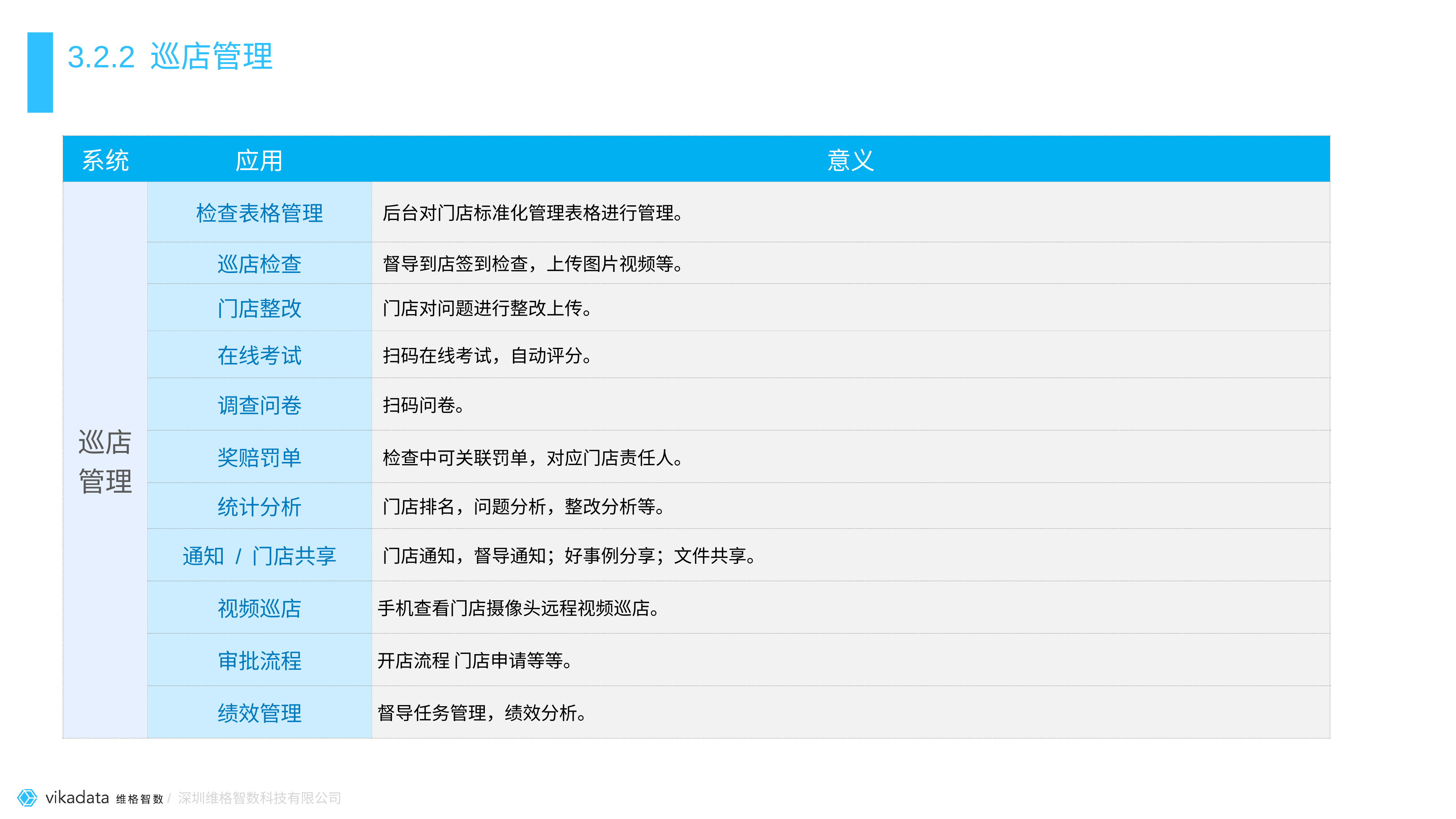

# 3.2.2 巡店管理

| 系统 | 应用 | 意义 |
| --- | --- | --- |
| 巡店管理 | 检查表格管理 | 后台对门店标准化管理表格进行管理。 |
|  | 巡店检查 | 督导到店签到检查，上传图片视频等。 |
|  | 门店整改 | 门店对问题进行整改上传。 |
|  | 在线考试 | 扫码在线考试，自动评分。 |
|  | 调查问卷 | 扫码问卷。 |
|  | 奖赔罚单 | 检查中可关联罚单，对应门店责任人。 |
|  | 统计分析 | 门店排名，问题分析，整改分析等。 |
|  | 通知 / 门店共享 | 门店通知，督导通知；好事例分享；文件共享。 |
|  | 视频巡店 | 手机查看门店摄像头远程视频巡店。 |
|  | 审批流程 | 开店流程 门店申请等等。 |
|  | 绩效管理 | 督导任务管理，绩效分析。 |